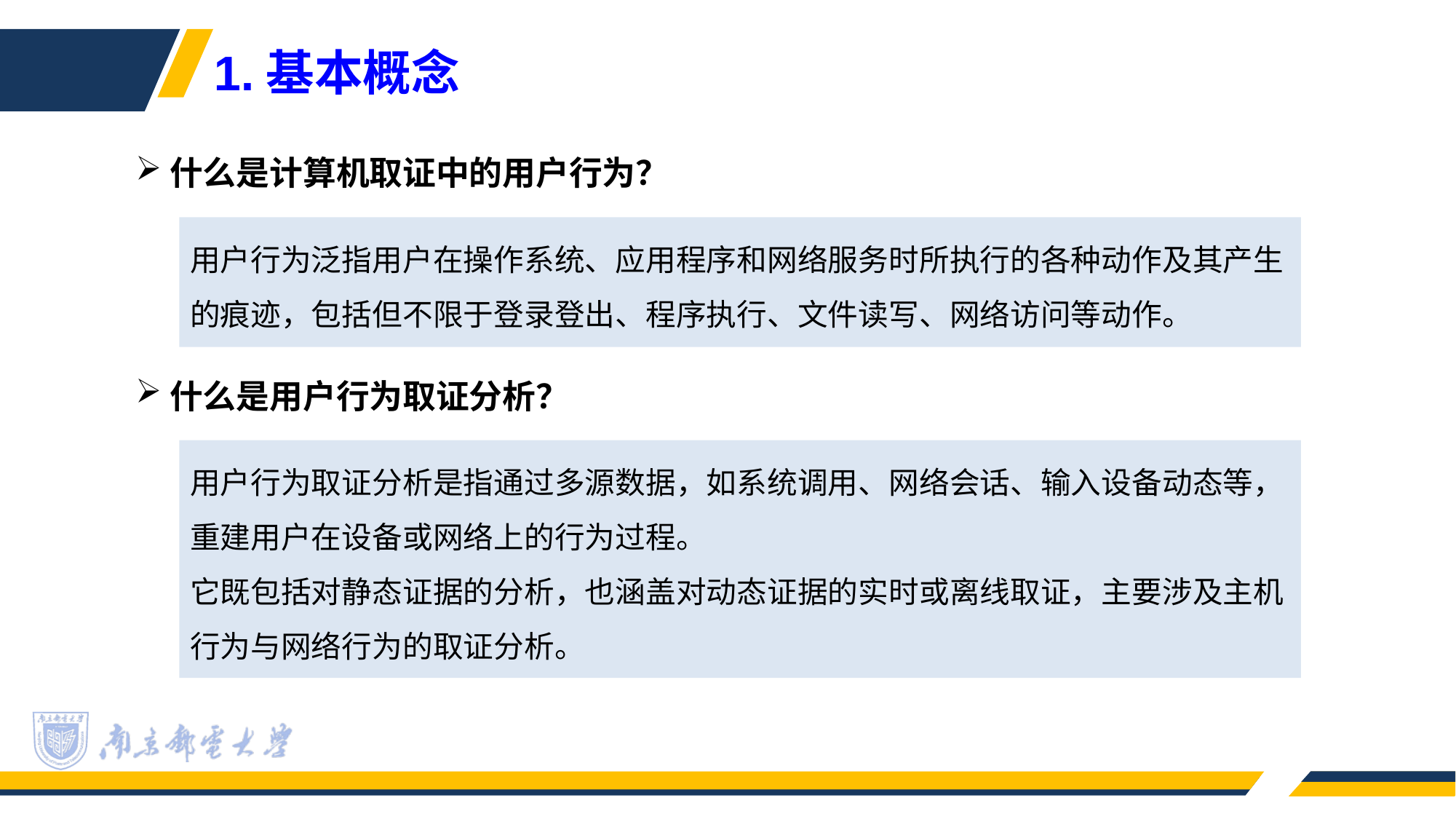

1.基本概念
什么是计算机取证中的用户行为？
用户行为泛指用户在操作系统、应用程序和网络服务时所执行的各种动作及其产生的痕迹，包括但不限于登录登出、程序执行、文件读写、网络访问等动作。
什么是用户行为取证分析？
用户行为取证分析是指通过多源数据，如系统调用、网络会话、输入设备动态等，重建用户在设备或网络上的行为过程。
它既包括对静态证据的分析，也涵盖对动态证据的实时或离线取证，主要涉及主机行为与网络行为的取证分析。
3